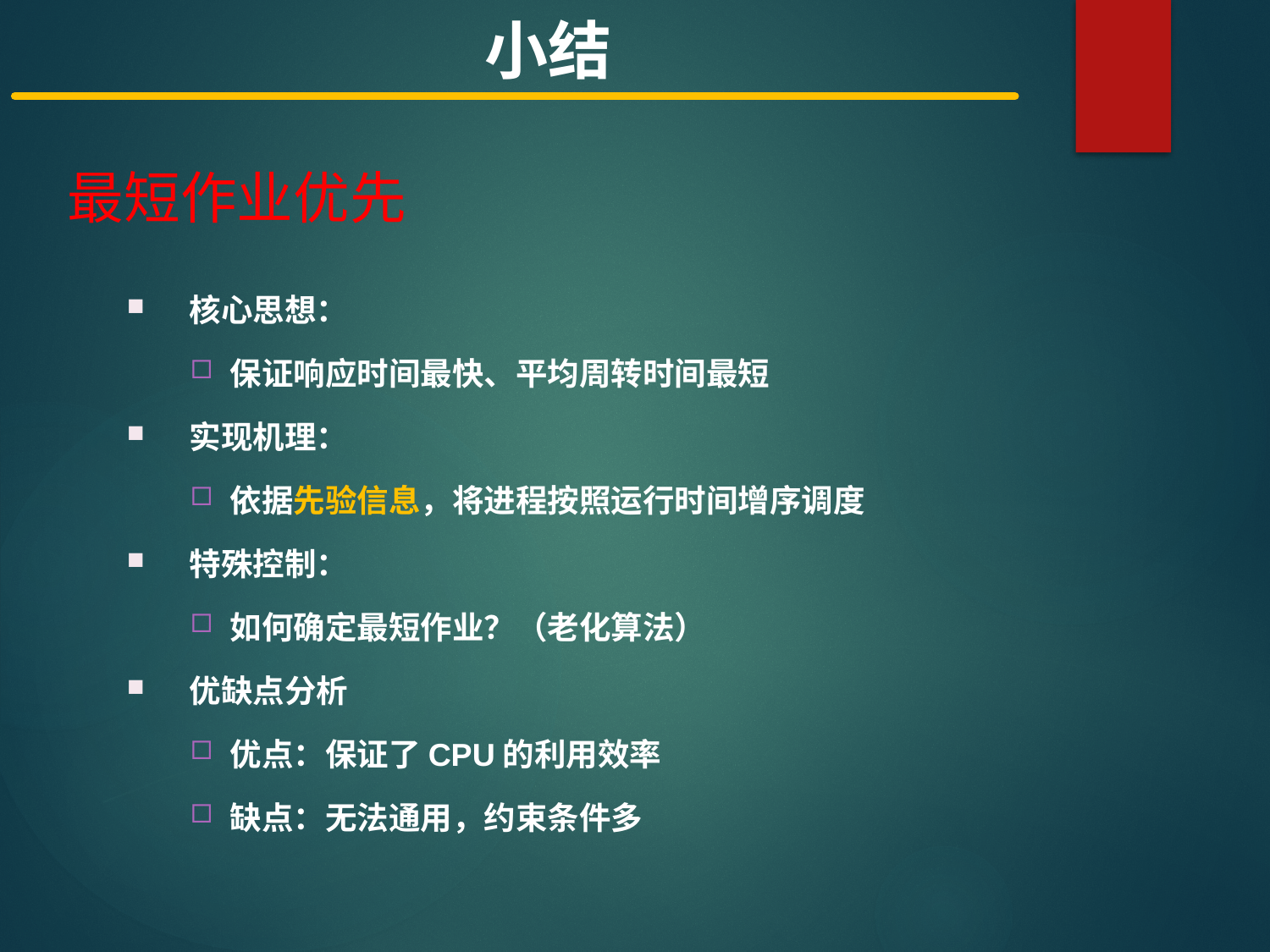

小结
最短作业优先
 核心思想：
保证响应时间最快、平均周转时间最短
 实现机理：
依据先验信息，将进程按照运行时间增序调度
 特殊控制：
如何确定最短作业？（老化算法）
 优缺点分析
优点：保证了CPU的利用效率
缺点：无法通用，约束条件多